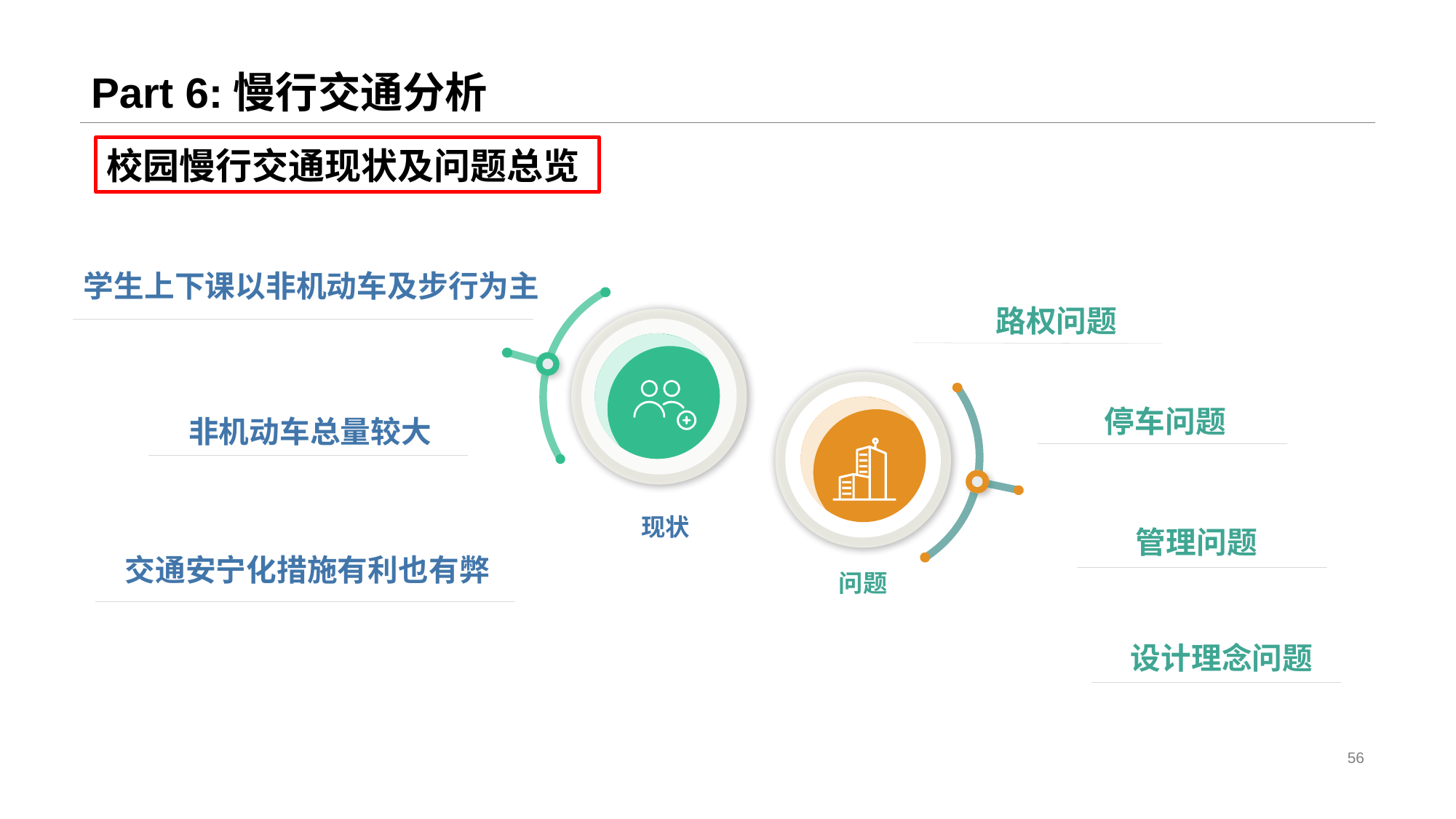

Part 6:慢行交通分析
校园慢行交通现状及问题总览
学生上下课以非机动车及步行为主

路权问题

停车问题
非机动车总量较大

现状
管理问题
交通安宁化措施有利也有弊
问题

设计理念问题
56